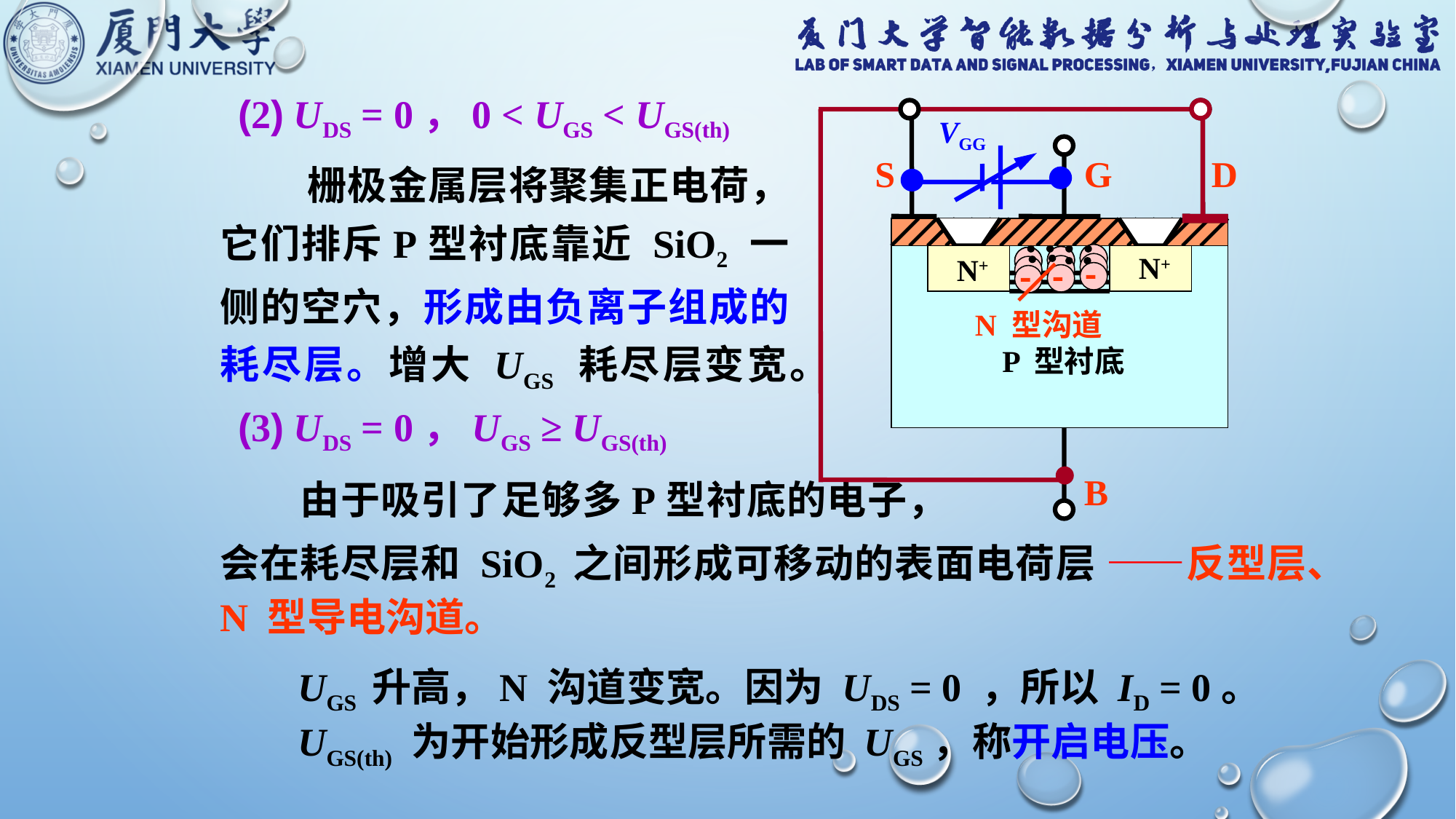

(2) UDS = 0，0 < UGS < UGS(th)

VGG

S

G

−

−

−

−

−

−

−

−

−

N+

P 型衬底

N+

−

−

−

N 型沟道

B

D
        栅极金属层将聚集正电荷，它们排斥P型衬底靠近 SiO2 一侧的空穴，形成由负离子组成的耗尽层。增大 UGS 耗尽层变宽。
(3) UDS = 0，UGS ≥ UGS(th)
　　由于吸引了足够多P型衬底的电子，
会在耗尽层和 SiO2 之间形成可移动的表面电荷层 ——反型层、N 型导电沟道。

UGS 升高，N 沟道变宽。因为 UDS = 0 ，所以 ID = 0。
UGS(th) 为开始形成反型层所需的 UGS，称开启电压。
289